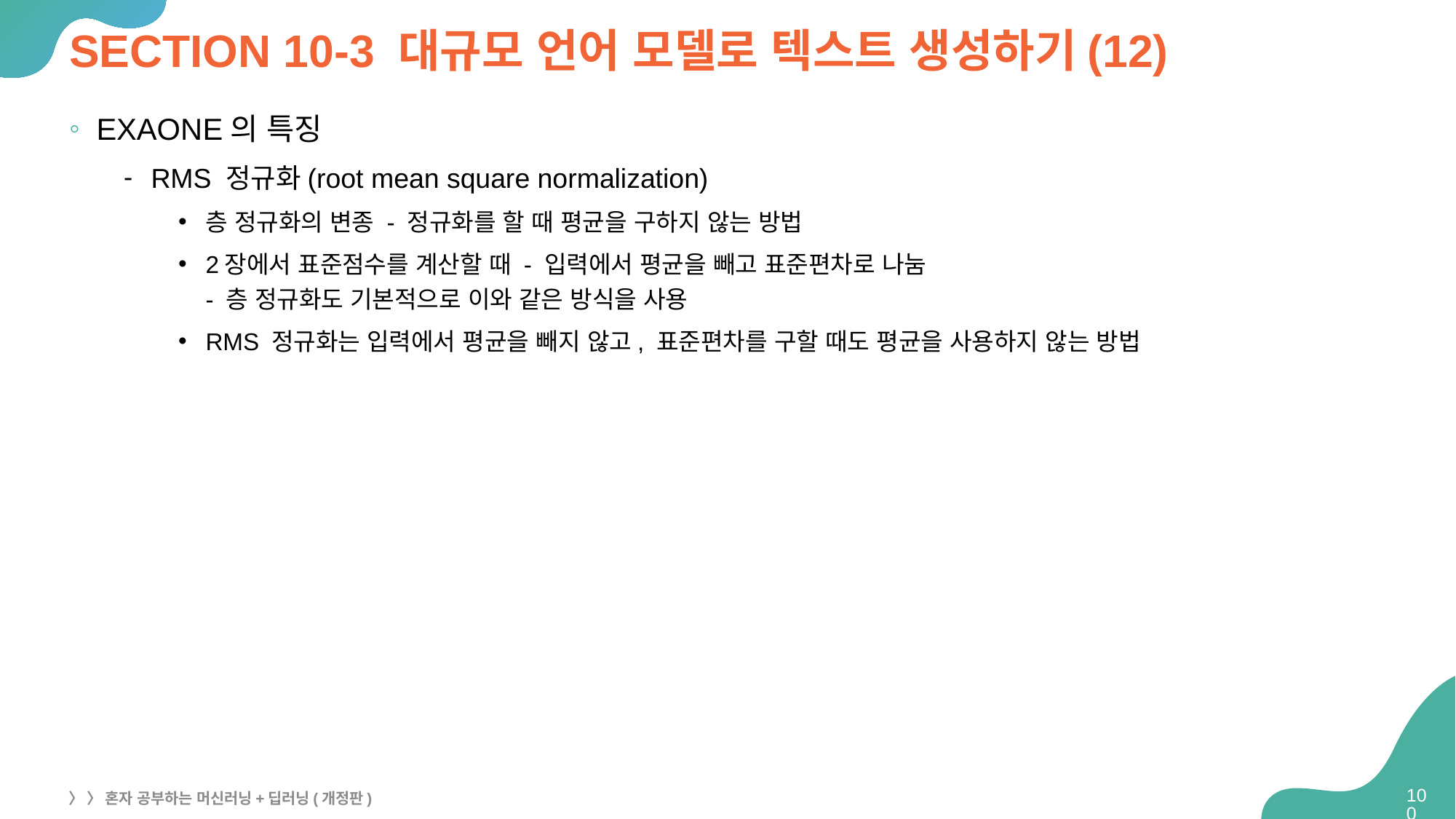

# SECTION 10-3 대규모 언어 모델로 텍스트 생성하기(12)
EXAONE의 특징
RMS 정규화(root mean square normalization)
층 정규화의 변종 - 정규화를 할 때 평균을 구하지 않는 방법
2장에서 표준점수를 계산할 때 - 입력에서 평균을 빼고 표준편차로 나눔
- 층 정규화도 기본적으로 이와 같은 방식을 사용
RMS 정규화는 입력에서 평균을 빼지 않고, 표준편차를 구할 때도 평균을 사용하지 않는 방법
100
〉 〉 혼자 공부하는 머신러닝+딥러닝(개정판)